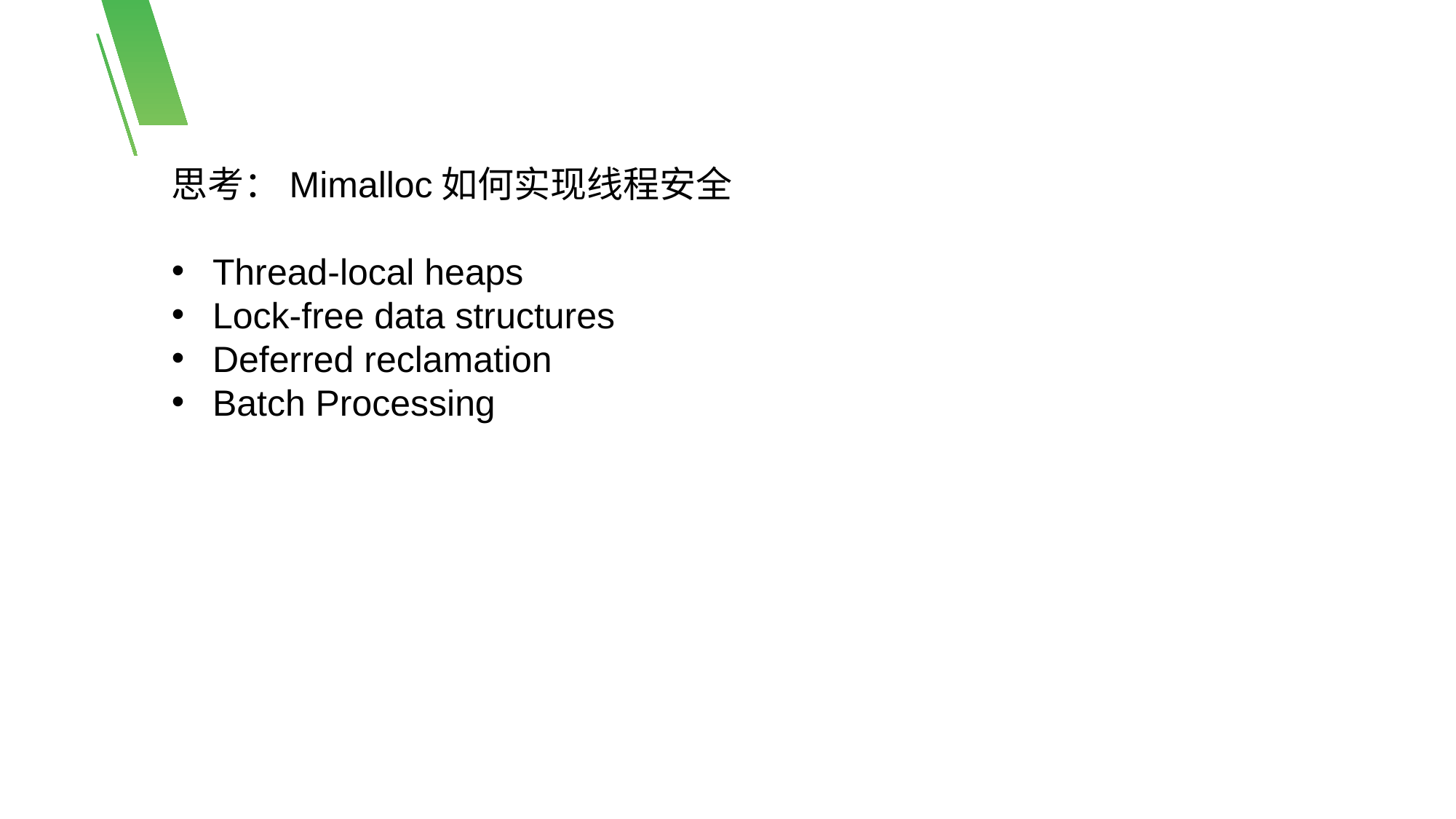

思考：Mimalloc如何实现线程安全

Thread-local heaps
Lock-free data structures
Deferred reclamation
Batch Processing